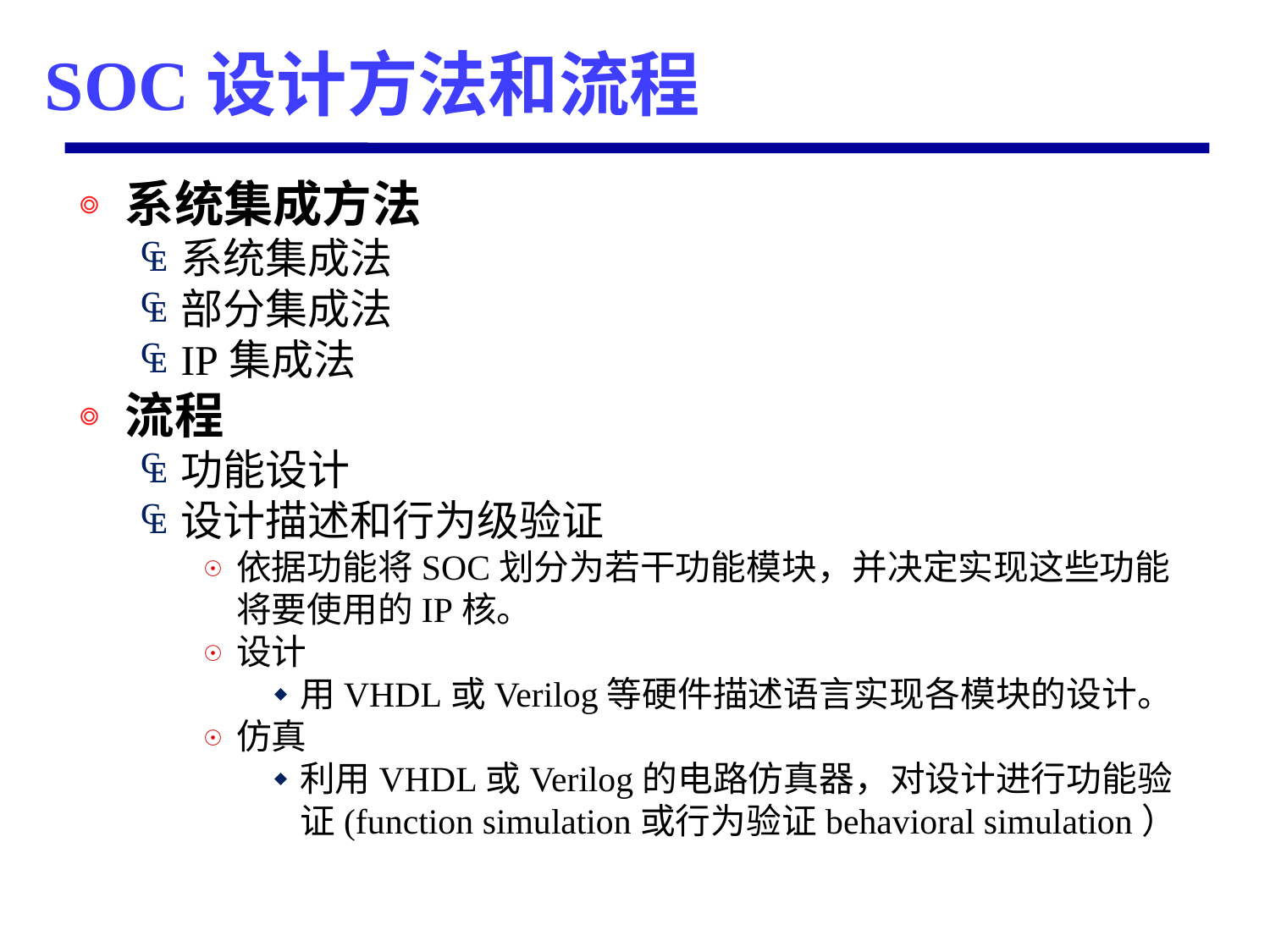

# SOC设计方法和流程
系统集成方法
系统集成法
部分集成法
IP集成法
流程
功能设计
设计描述和行为级验证
依据功能将SOC划分为若干功能模块，并决定实现这些功能将要使用的IP核。
设计
用VHDL或Verilog等硬件描述语言实现各模块的设计。
仿真
利用VHDL或Verilog的电路仿真器，对设计进行功能验证(function simulation或行为验证behavioral simulation）